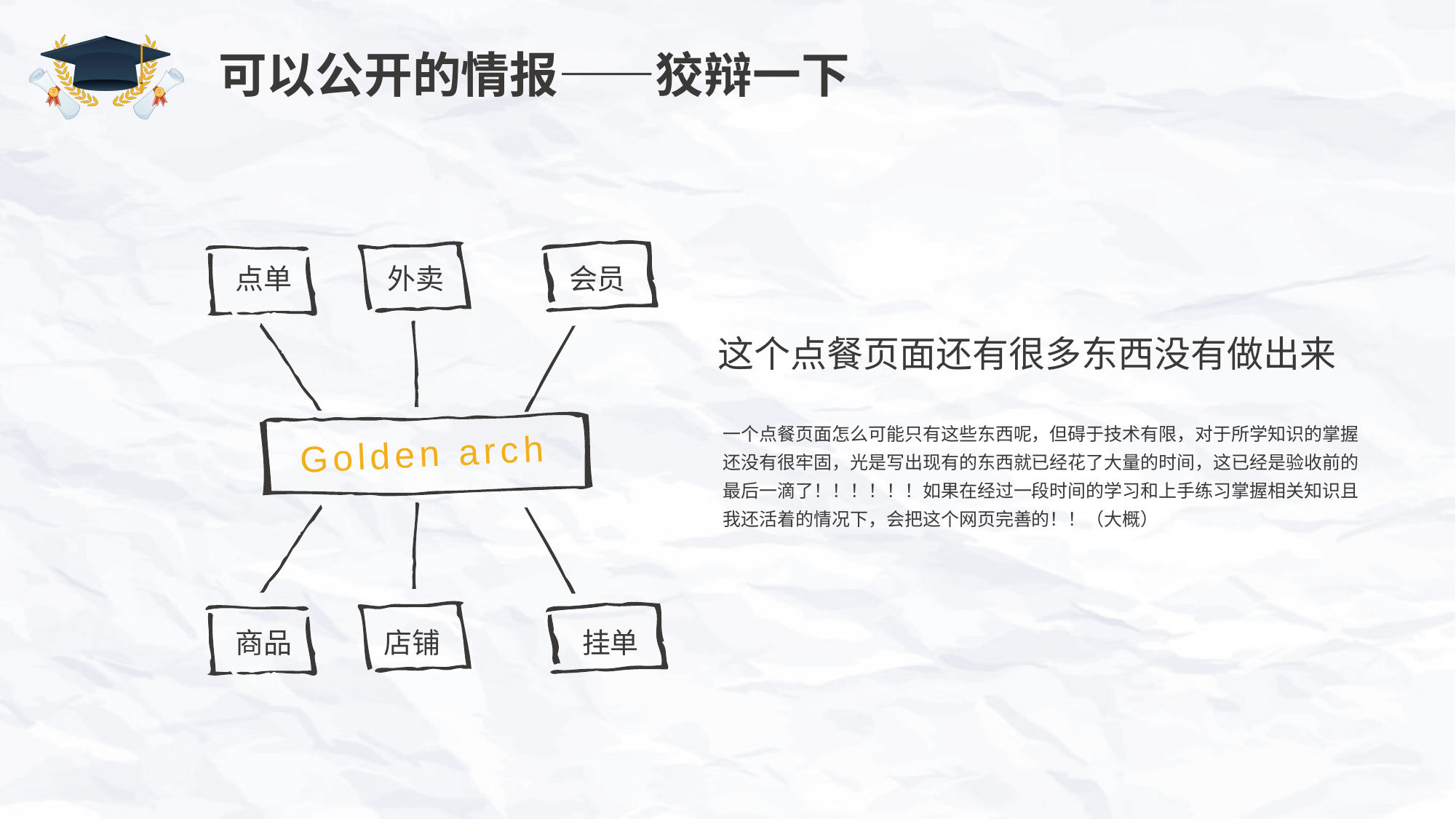

# 可以公开的情报——狡辩一下

点单
外卖
会员

这个点餐页面还有很多东西没有做出来

一个点餐页面怎么可能只有这些东西呢，但碍于技术有限，对于所学知识的掌握还没有很牢固，光是写出现有的东西就已经花了大量的时间，这已经是验收前的最后一滴了！！！！！！如果在经过一段时间的学习和上手练习掌握相关知识且我还活着的情况下，会把这个网页完善的！！（大概）

Golden arch

商品
店铺
挂单